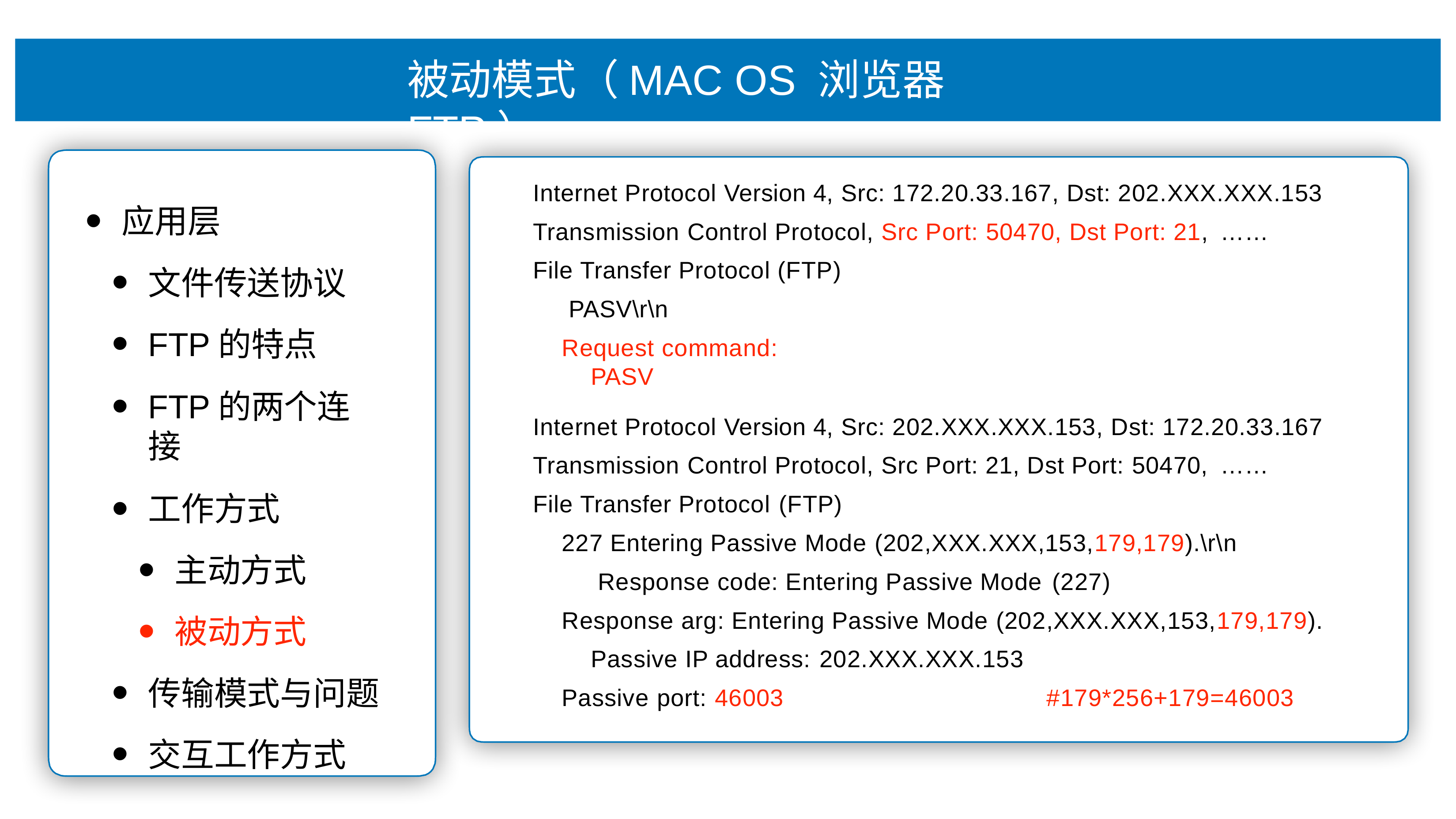

# 被动模式（MAC OS 浏览器FTP）

Internet Protocol Version 4, Src: 172.20.33.167, Dst: 202.XXX.XXX.153  Transmission Control Protocol, Src Port: 50470, Dst Port: 21, ……
File Transfer Protocol (FTP)  PASV\r\n
Request command: PASV
应⽤层
⽂件传送协议
FTP的特点
FTP的两个连接
⼯作⽅式
主动⽅式
被动⽅式
传输模式与问题
交互⼯作⽅式
Internet Protocol Version 4, Src: 202.XXX.XXX.153, Dst: 172.20.33.167  Transmission Control Protocol, Src Port: 21, Dst Port: 50470, ……
File Transfer Protocol (FTP)
227 Entering Passive Mode (202,XXX.XXX,153,179,179).\r\n  Response code: Entering Passive Mode (227)
Response arg: Entering Passive Mode (202,XXX.XXX,153,179,179).  Passive IP address: 202.XXX.XXX.153
Passive port: 46003	#179*256+179=46003